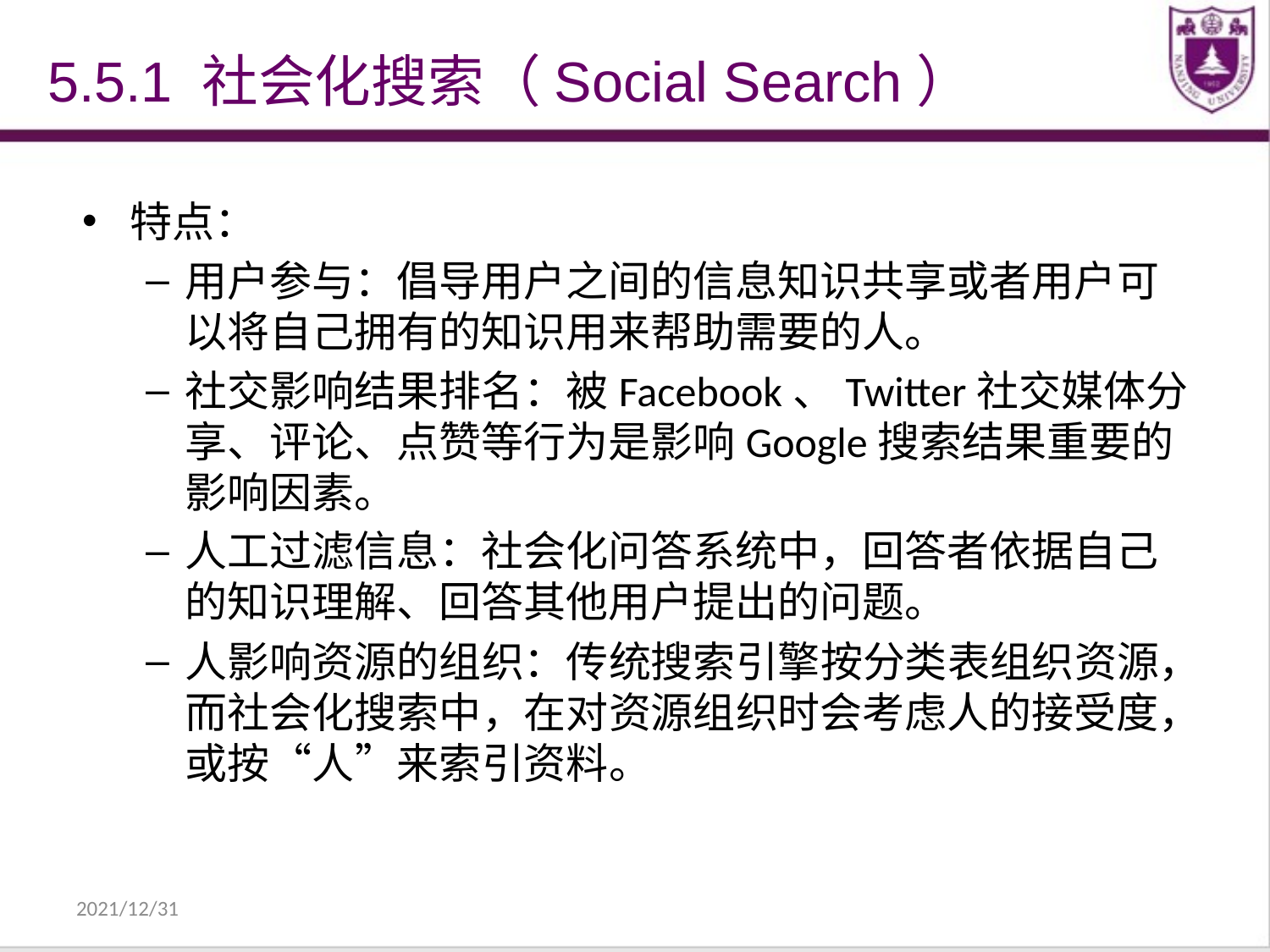

5.5.1 社会化搜索（Social Search）
特点：
用户参与：倡导用户之间的信息知识共享或者用户可以将自己拥有的知识用来帮助需要的人。
社交影响结果排名：被Facebook、Twitter社交媒体分享、评论、点赞等行为是影响Google搜索结果重要的影响因素。
人工过滤信息：社会化问答系统中，回答者依据自己的知识理解、回答其他用户提出的问题。
人影响资源的组织：传统搜索引擎按分类表组织资源，而社会化搜索中，在对资源组织时会考虑人的接受度，或按“人”来索引资料。

2021/12/31